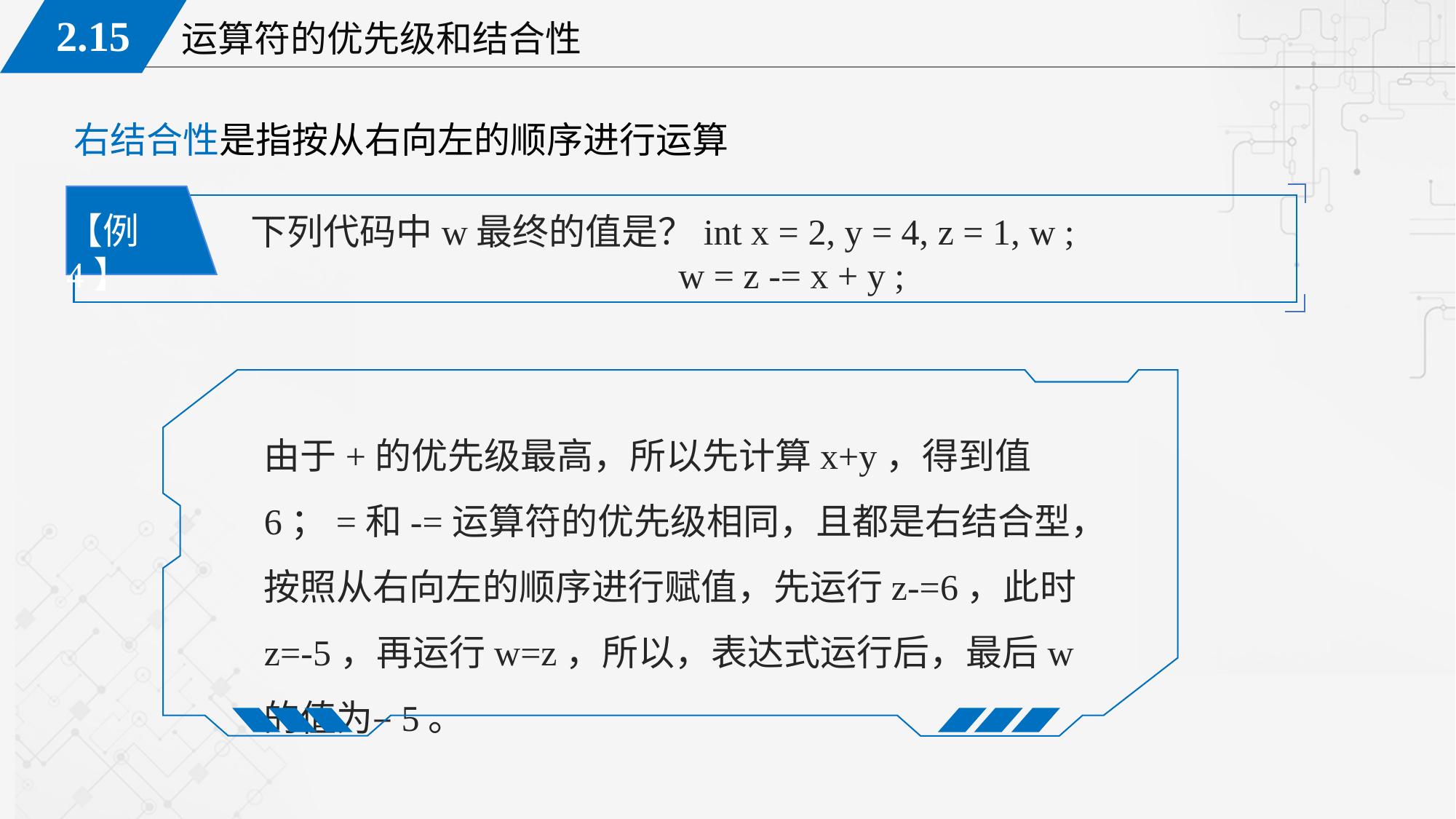

右结合性是指按从右向左的顺序进行运算

【例4】
下列代码中w最终的值是？int x = 2, y = 4, z = 1, w ;
			           w = z -= x + y ;

由于+的优先级最高，所以先计算x+y，得到值6；=和-=运算符的优先级相同，且都是右结合型，按照从右向左的顺序进行赋值，先运行z-=6，此时z=-5，再运行w=z，所以，表达式运行后，最后w的值为–5。